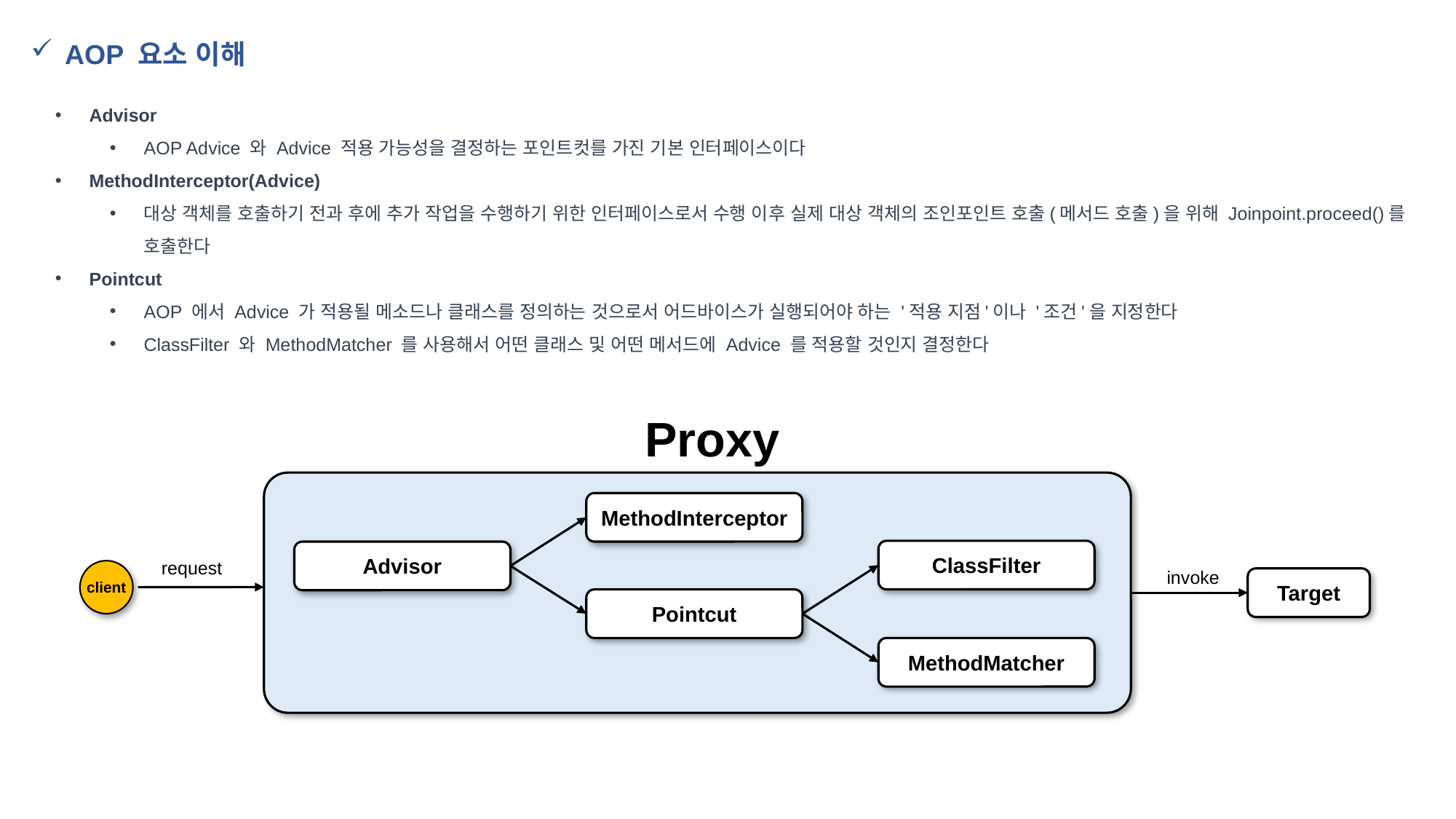

AOP 요소 이해
Advisor
AOP Advice 와 Advice 적용 가능성을 결정하는 포인트컷를 가진 기본 인터페이스이다
MethodInterceptor(Advice)
대상 객체를 호출하기 전과 후에 추가 작업을 수행하기 위한 인터페이스로서 수행 이후 실제 대상 객체의 조인포인트 호출(메서드 호출)을 위해 Joinpoint.proceed()를 호출한다
Pointcut
AOP 에서 Advice 가 적용될 메소드나 클래스를 정의하는 것으로서 어드바이스가 실행되어야 하는 '적용 지점'이나 '조건'을 지정한다
ClassFilter 와 MethodMatcher 를 사용해서 어떤 클래스 및 어떤 메서드에 Advice 를 적용할 것인지 결정한다
Proxy

MethodInterceptor
ClassFilter
Advisor
request

client
invoke
Target
Pointcut
MethodMatcher